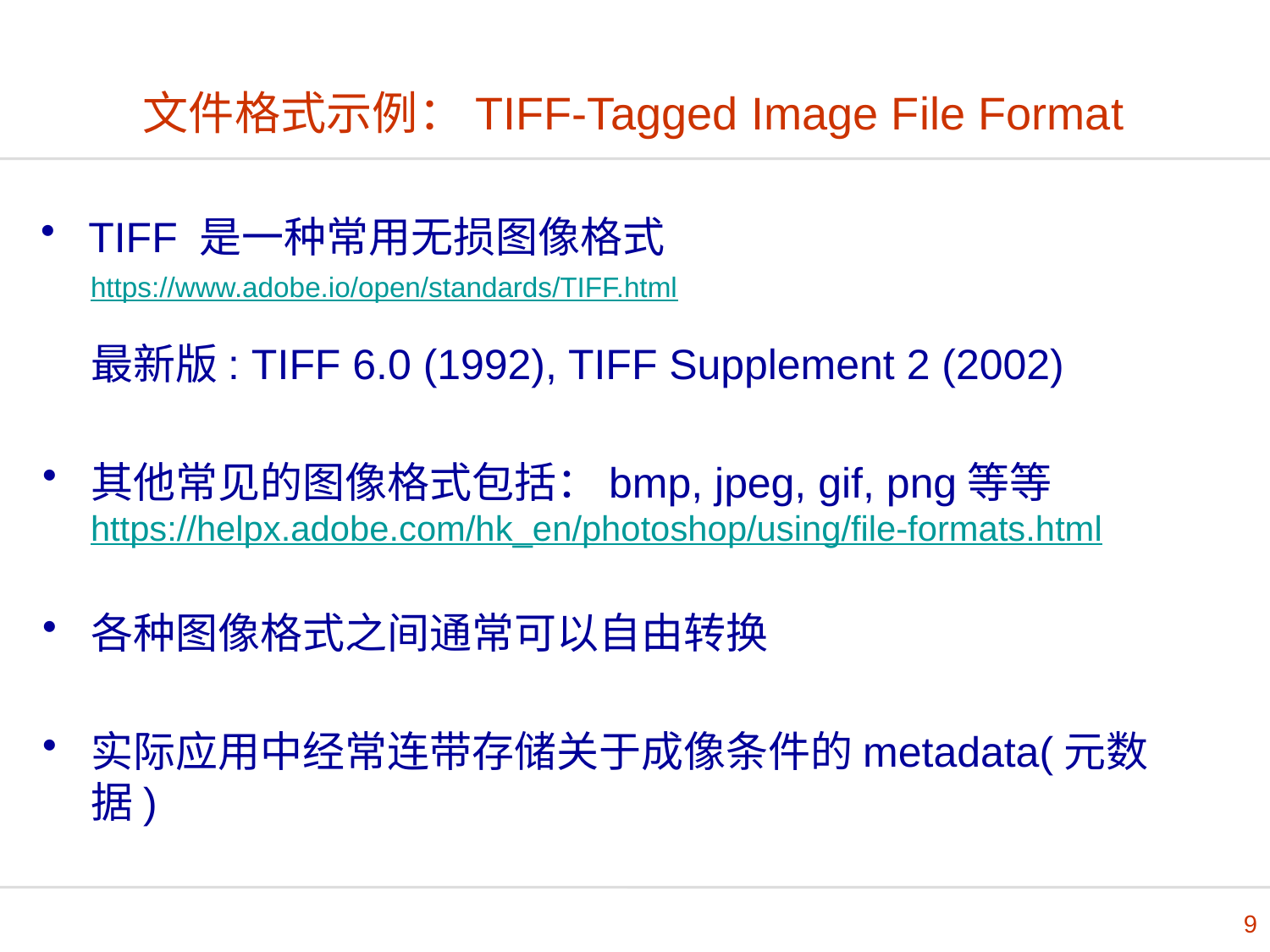

# 文件格式示例：TIFF-Tagged Image File Format
TIFF 是一种常用无损图像格式
https://www.adobe.io/open/standards/TIFF.html
最新版: TIFF 6.0 (1992), TIFF Supplement 2 (2002)

其他常见的图像格式包括：bmp, jpeg, gif, png等等
https://helpx.adobe.com/hk_en/photoshop/using/file-formats.html

各种图像格式之间通常可以自由转换

实际应用中经常连带存储关于成像条件的metadata(元数据)

9